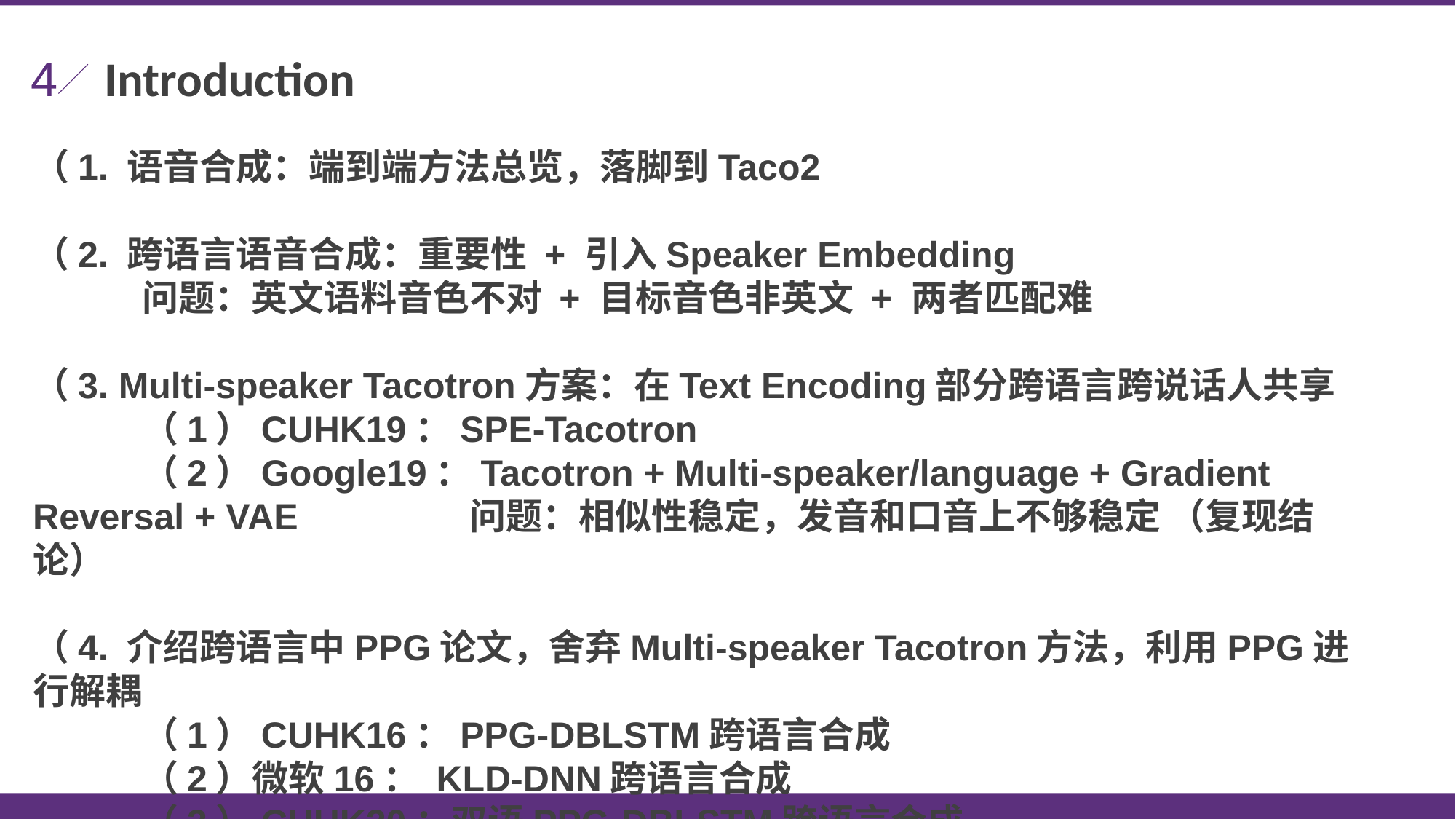

4
Introduction
（1. 语音合成：端到端方法总览，落脚到Taco2

（2. 跨语言语音合成：重要性 + 引入Speaker Embedding
	问题：英文语料音色不对 + 目标音色非英文 + 两者匹配难

（3. Multi-speaker Tacotron方案：在Text Encoding部分跨语言跨说话人共享
	（1）CUHK19：SPE-Tacotron
	（2）Google19：Tacotron + Multi-speaker/language + Gradient Reversal + VAE 		问题：相似性稳定，发音和口音上不够稳定 （复现结论）

（4. 介绍跨语言中PPG论文，舍弃Multi-speaker Tacotron方法，利用PPG进行解耦
	（1）CUHK16：PPG-DBLSTM跨语言合成
	（2）微软16： KLD-DNN跨语言合成
	（3）CUHK20：双语PPG-DBLSTM跨语言合成